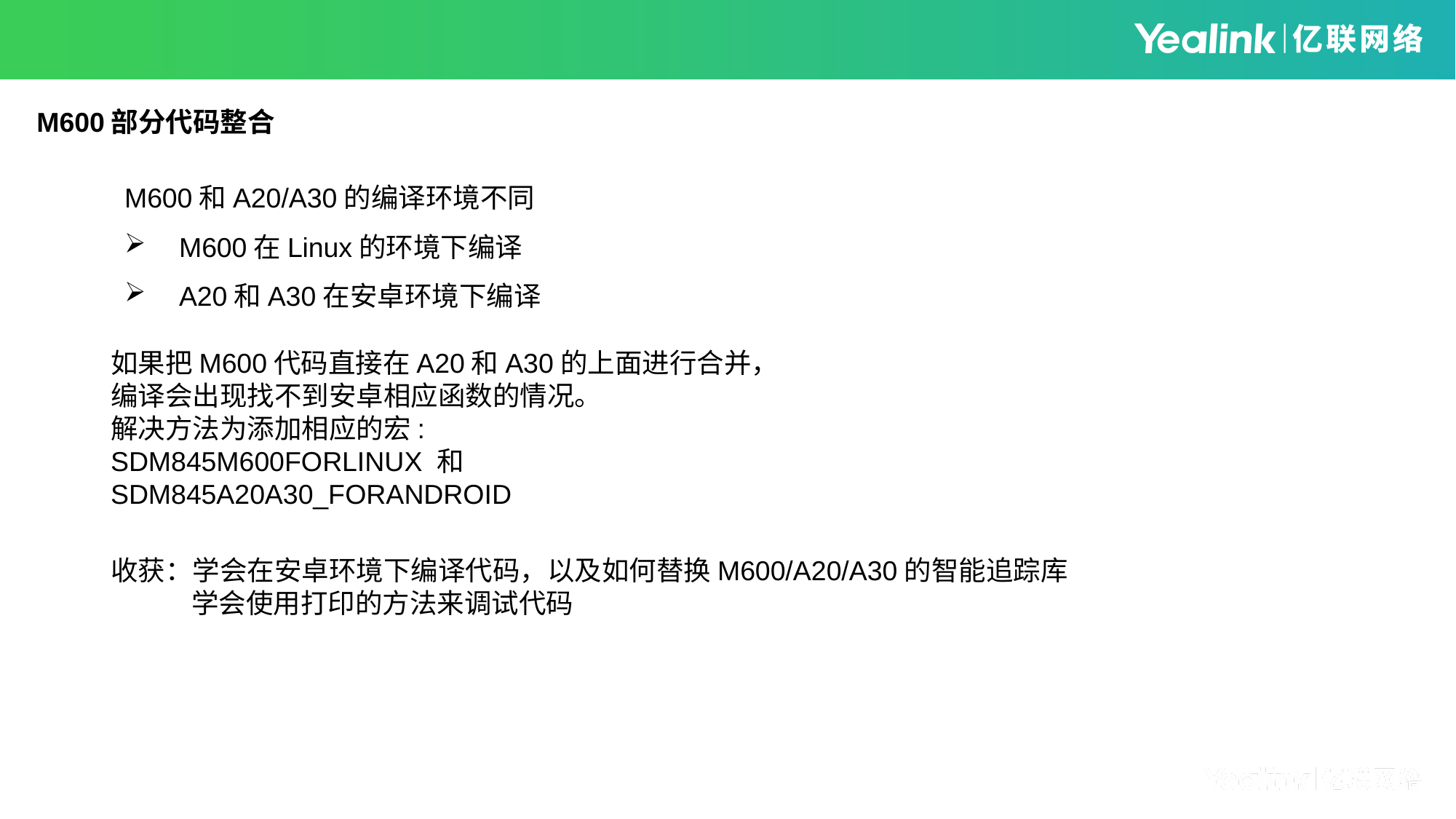

M600部分代码整合
M600和A20/A30的编译环境不同
M600在Linux的环境下编译
A20和A30在安卓环境下编译
如果把M600代码直接在A20和A30的上面进行合并，编译会出现找不到安卓相应函数的情况。
解决方法为添加相应的宏:
SDM845M600FORLINUX 和 SDM845A20A30_FORANDROID
收获：学会在安卓环境下编译代码，以及如何替换M600/A20/A30的智能追踪库
            学会使用打印的方法来调试代码